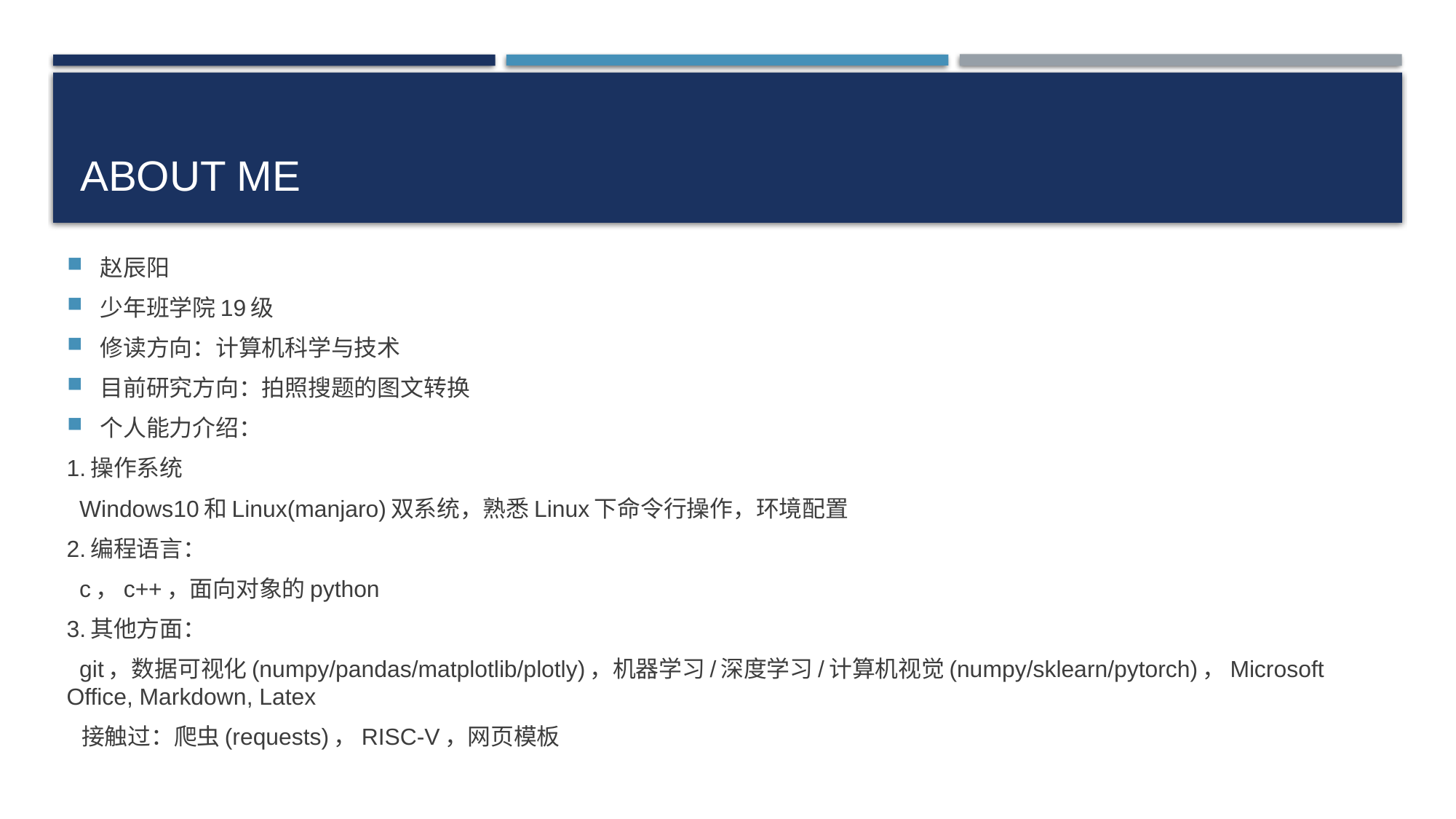

# About me
赵辰阳
少年班学院19级
修读方向：计算机科学与技术
目前研究方向：拍照搜题的图文转换
个人能力介绍：
1.操作系统
  Windows10和Linux(manjaro)双系统，熟悉Linux下命令行操作，环境配置
2.编程语言：
  c，c++，面向对象的python
3.其他方面：
  git，数据可视化(numpy/pandas/matplotlib/plotly)，机器学习/深度学习/计算机视觉(numpy/sklearn/pytorch)，Microsoft Office, Markdown, Latex
  接触过：爬虫(requests)，RISC-V，网页模板